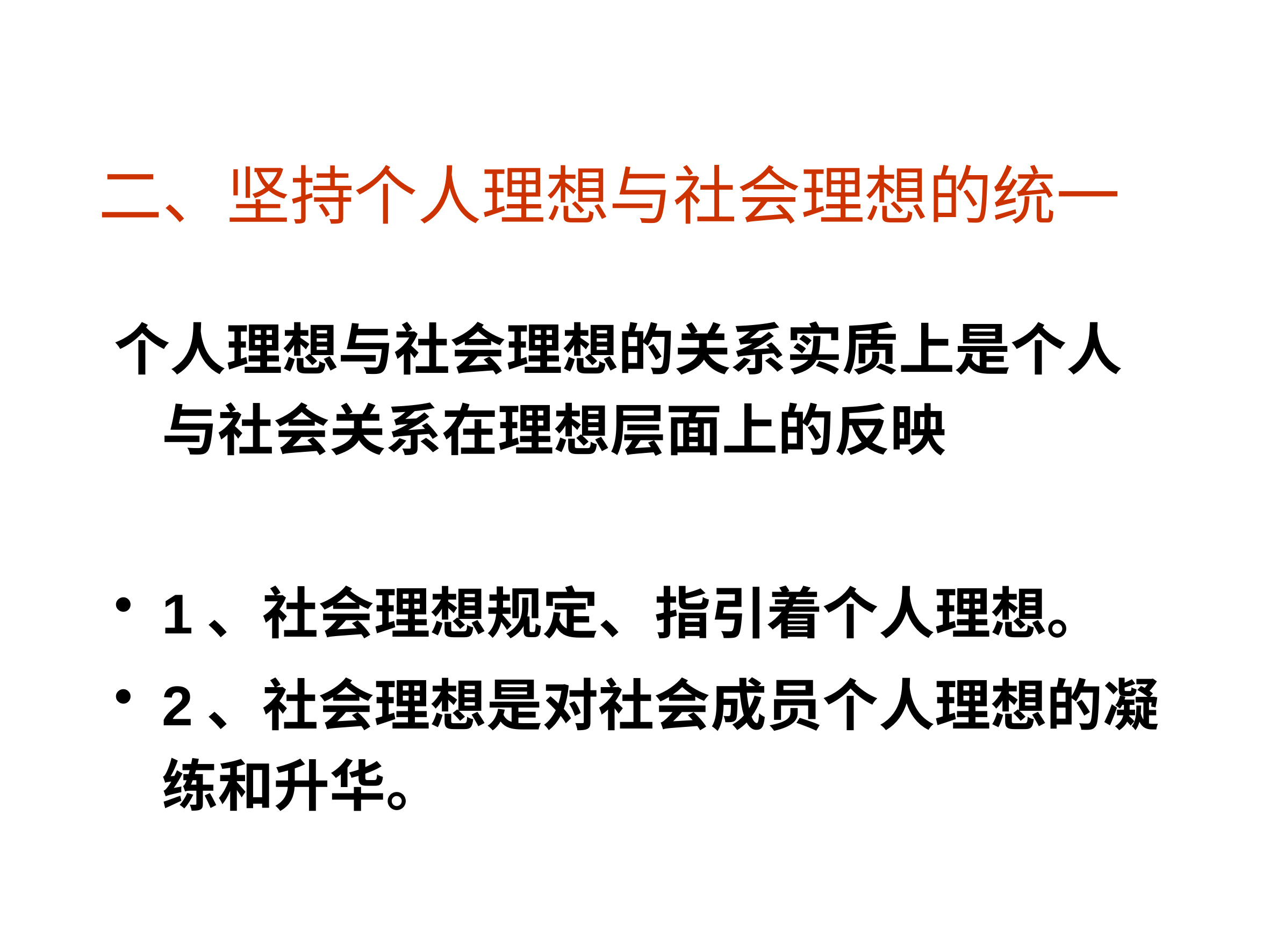

二、坚持个人理想与社会理想的统一

个人理想与社会理想的关系实质上是个人与社会关系在理想层面上的反映

1、社会理想规定、指引着个人理想。
2、社会理想是对社会成员个人理想的凝练和升华。